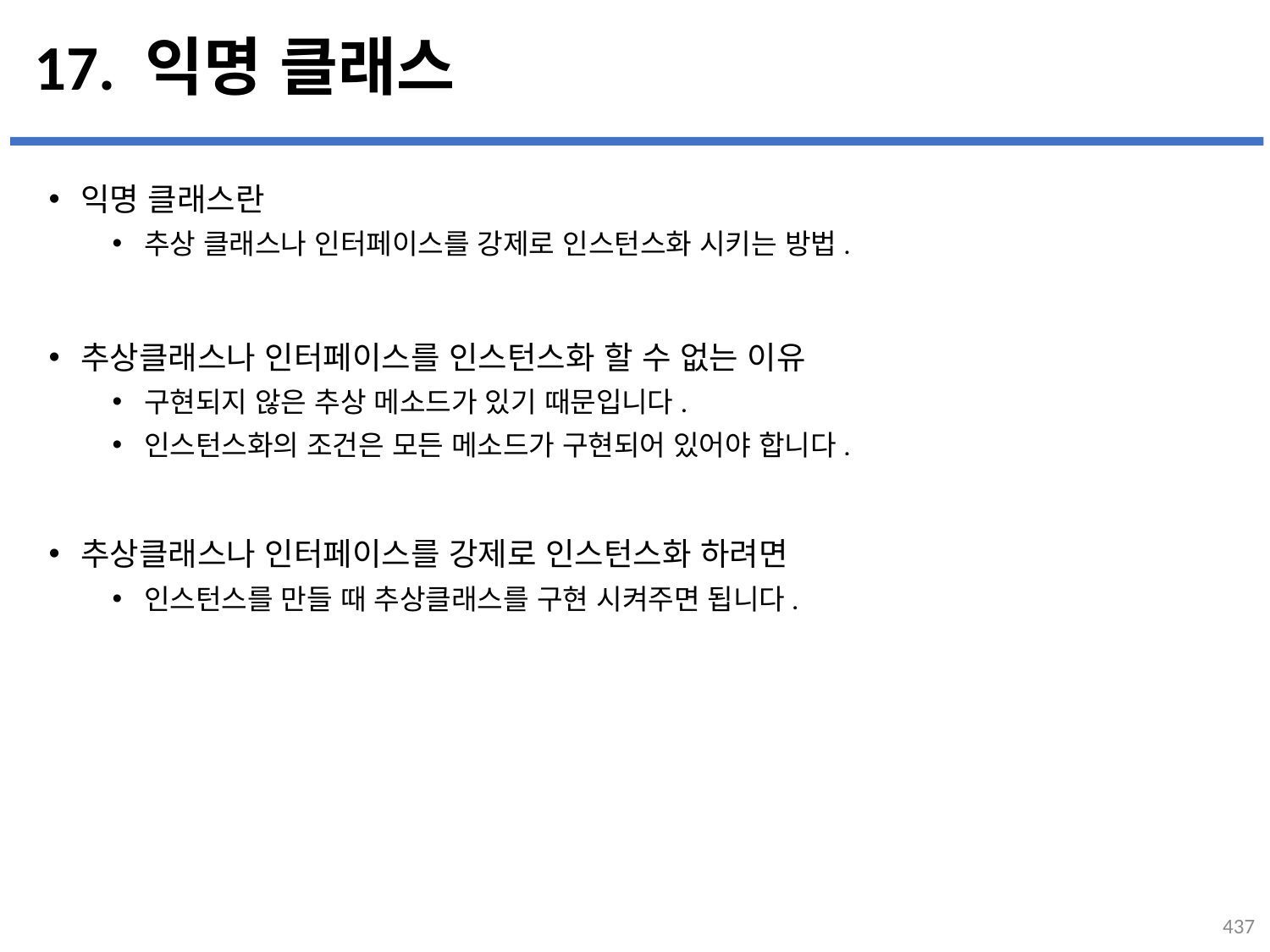

# 17. 익명 클래스
익명 클래스란
추상 클래스나 인터페이스를 강제로 인스턴스화 시키는 방법.

추상클래스나 인터페이스를 인스턴스화 할 수 없는 이유
구현되지 않은 추상 메소드가 있기 때문입니다.
인스턴스화의 조건은 모든 메소드가 구현되어 있어야 합니다.

추상클래스나 인터페이스를 강제로 인스턴스화 하려면
인스턴스를 만들 때 추상클래스를 구현 시켜주면 됩니다.
...

설명
437